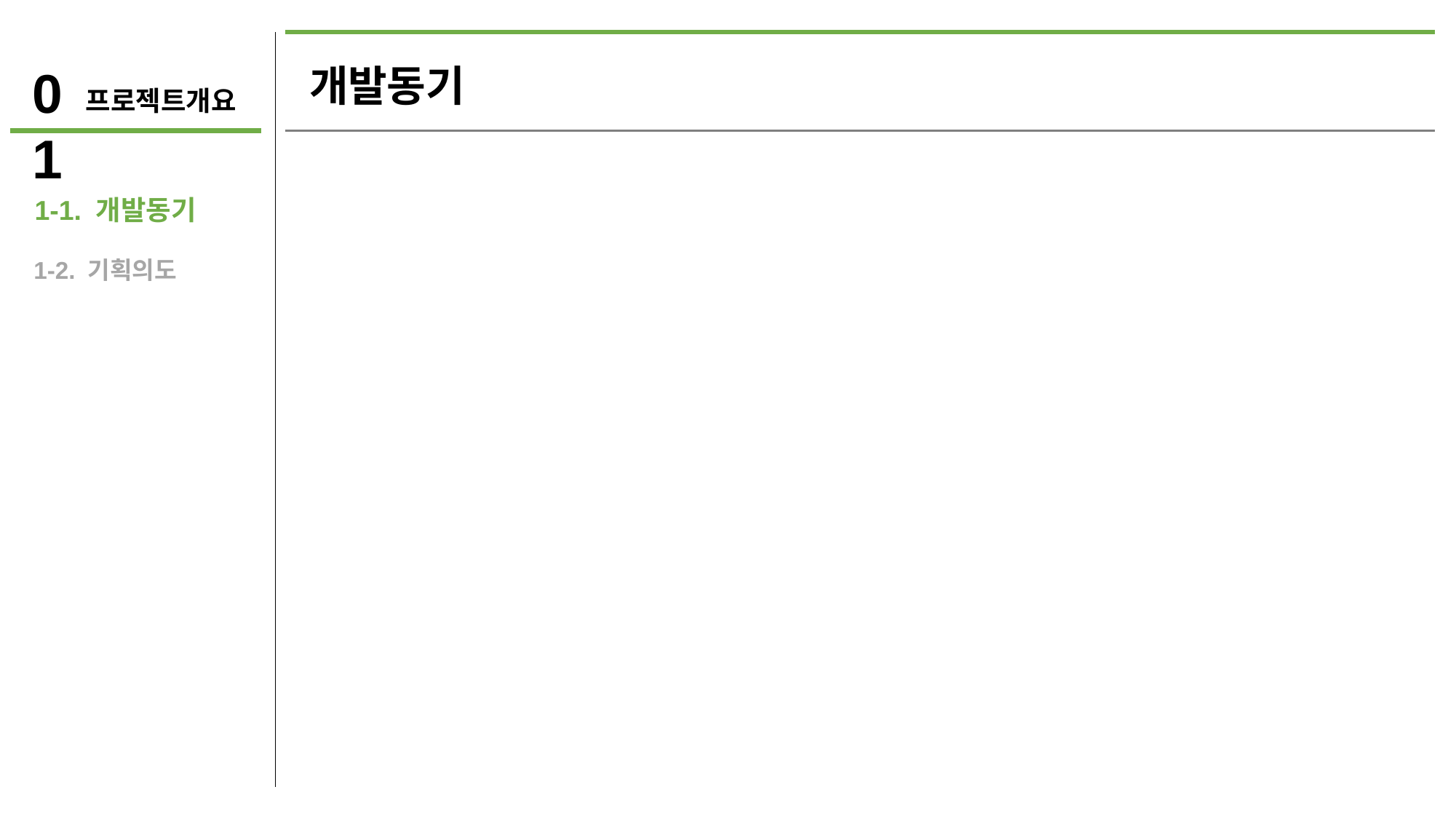

01
개발동기
프로젝트개요
 1-1. 개발동기
 1-2. 기획의도